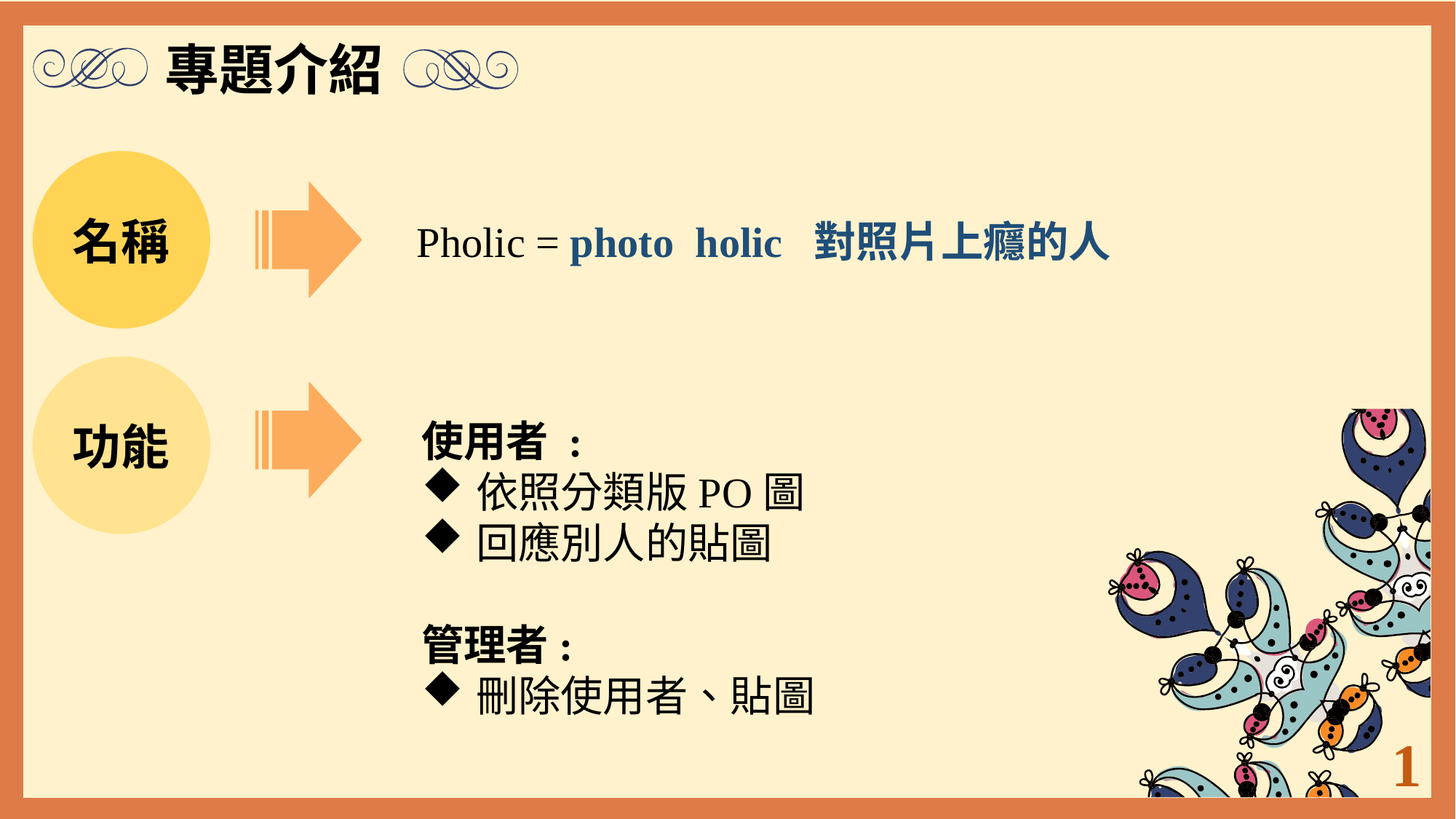

專題介紹

名稱

Pholic = photo  holic  對照片上癮的人
功能

使用者 :
依照分類版PO圖
回應別人的貼圖

管理者:
刪除使用者、貼圖

1